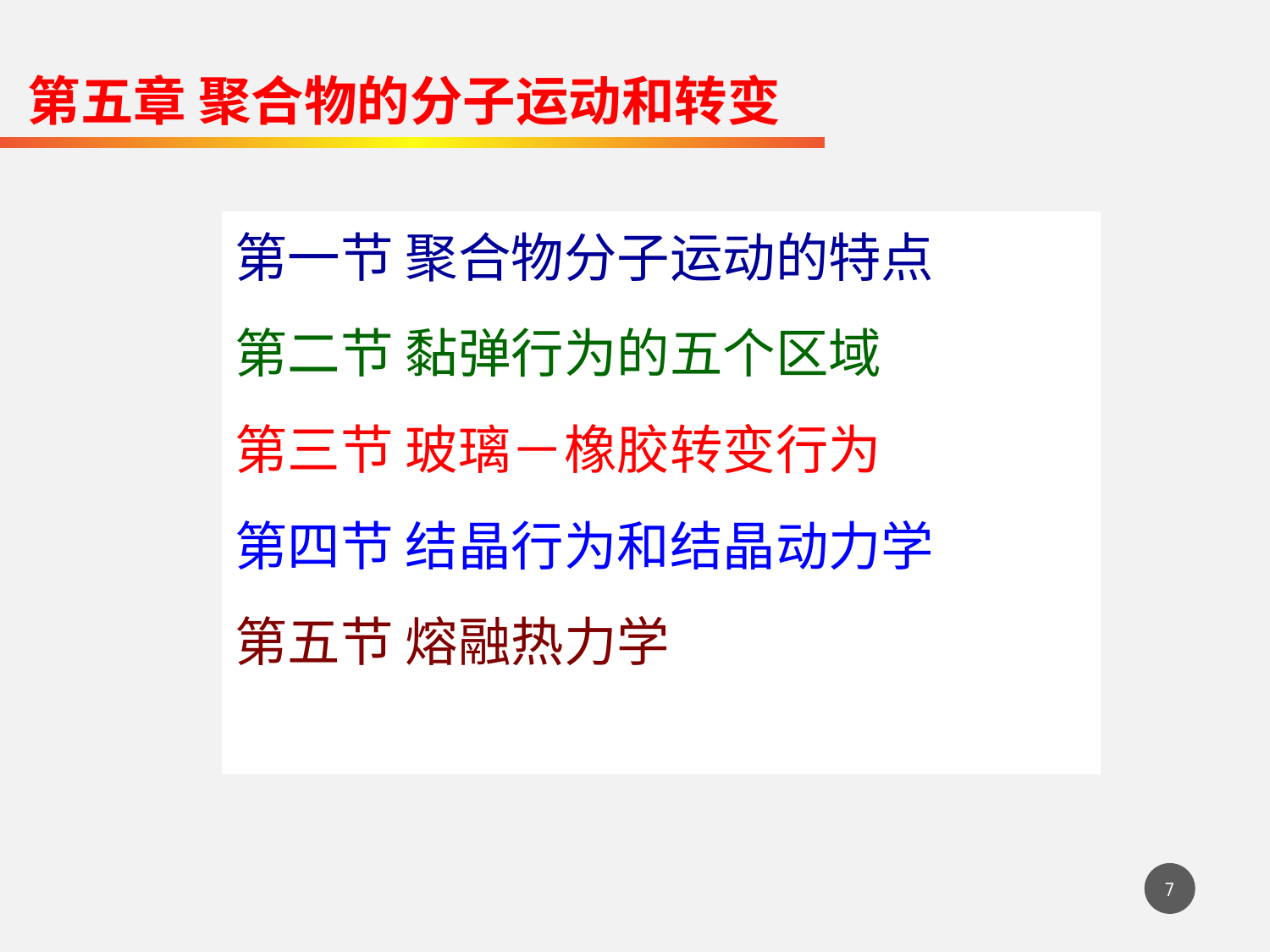

第五章 聚合物的分子运动和转变
第一节 聚合物分子运动的特点
第二节 黏弹行为的五个区域
第三节 玻璃－橡胶转变行为
第四节 结晶行为和结晶动力学
第五节 熔融热力学

7